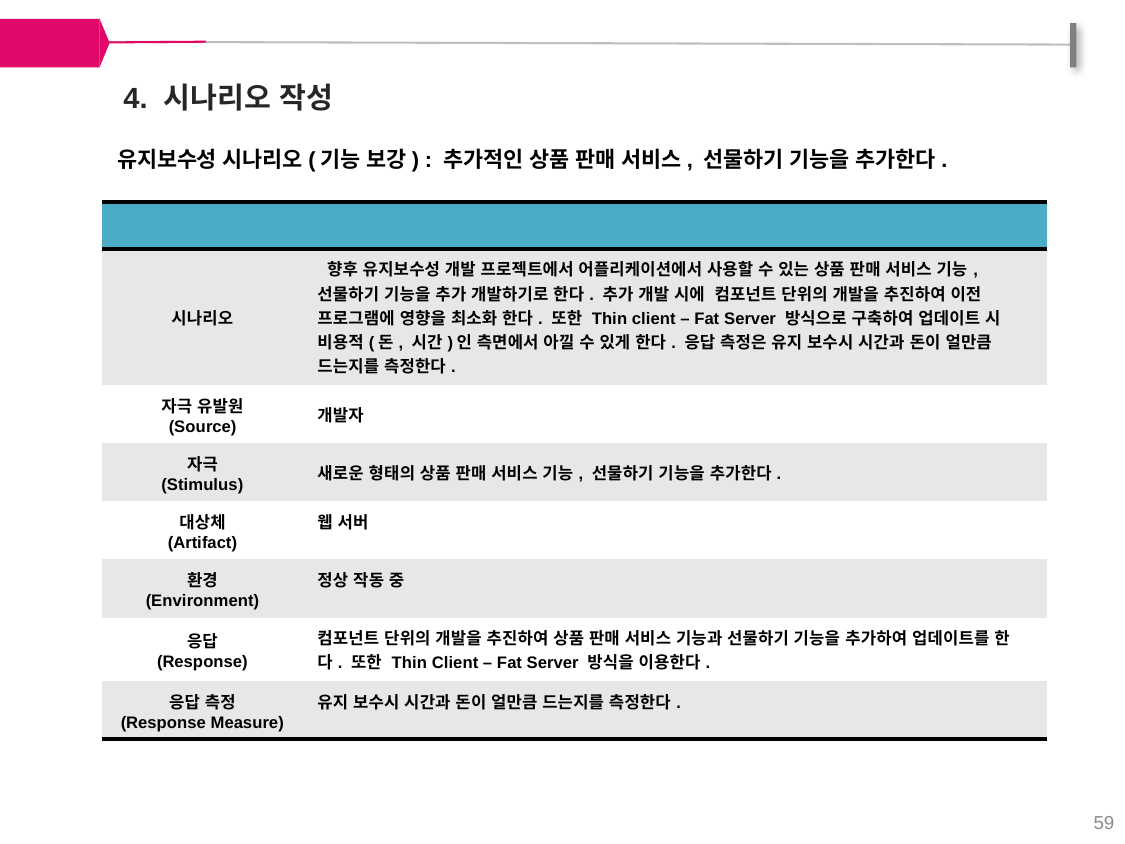

4. 시나리오 작성
유지보수성 시나리오(기능 보강) : 추가적인 상품 판매 서비스, 선물하기 기능을 추가한다.
| 항목 | 내용 |
| --- | --- |
| 시나리오 | 향후 유지보수성 개발 프로젝트에서 어플리케이션에서 사용할 수 있는 상품 판매 서비스 기능, 선물하기 기능을 추가 개발하기로 한다. 추가 개발 시에 컴포넌트 단위의 개발을 추진하여 이전 프로그램에 영향을 최소화 한다. 또한 Thin client – Fat Server 방식으로 구축하여 업데이트 시 비용적(돈, 시간)인 측면에서 아낄 수 있게 한다. 응답 측정은 유지 보수시 시간과 돈이 얼만큼 드는지를 측정한다. |
| 자극 유발원 (Source) | 개발자 |
| 자극 (Stimulus) | 새로운 형태의 상품 판매 서비스 기능, 선물하기 기능을 추가한다. |
| 대상체 (Artifact) | 웹 서버 |
| 환경 (Environment) | 정상 작동 중 |
| 응답 (Response) | 컴포넌트 단위의 개발을 추진하여 상품 판매 서비스 기능과 선물하기 기능을 추가하여 업데이트를 한다. 또한 Thin Client – Fat Server 방식을 이용한다. |
| 응답 측정 (Response Measure) | 유지 보수시 시간과 돈이 얼만큼 드는지를 측정한다. |
59